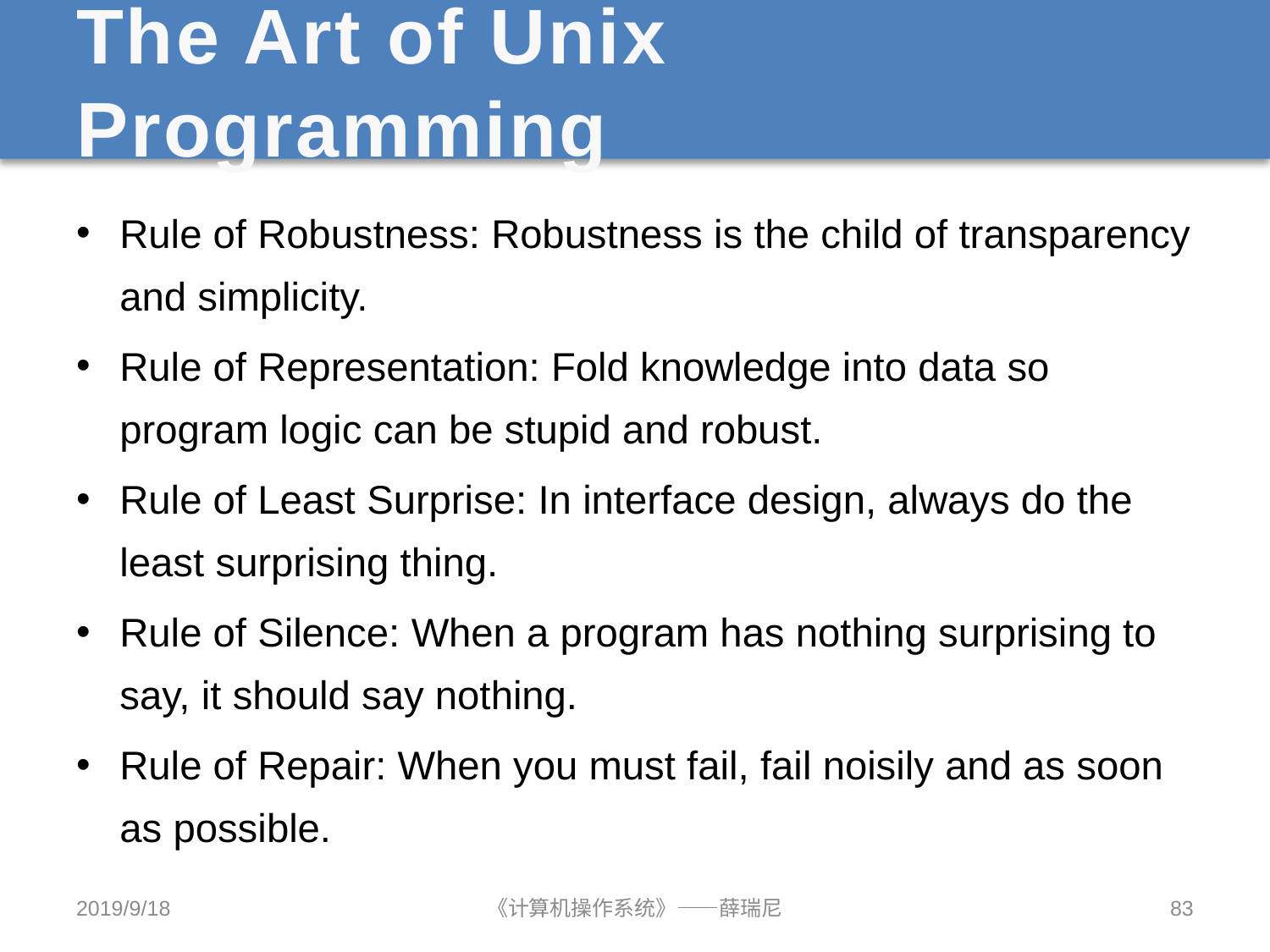

# The Art of Unix Programming
Rule of Robustness: Robustness is the child of transparency and simplicity.
Rule of Representation: Fold knowledge into data so program logic can be stupid and robust.
Rule of Least Surprise: In interface design, always do the least surprising thing.
Rule of Silence: When a program has nothing surprising to say, it should say nothing.
Rule of Repair: When you must fail, fail noisily and as soon as possible.
2019/9/18
《计算机操作系统》——薛瑞尼
83